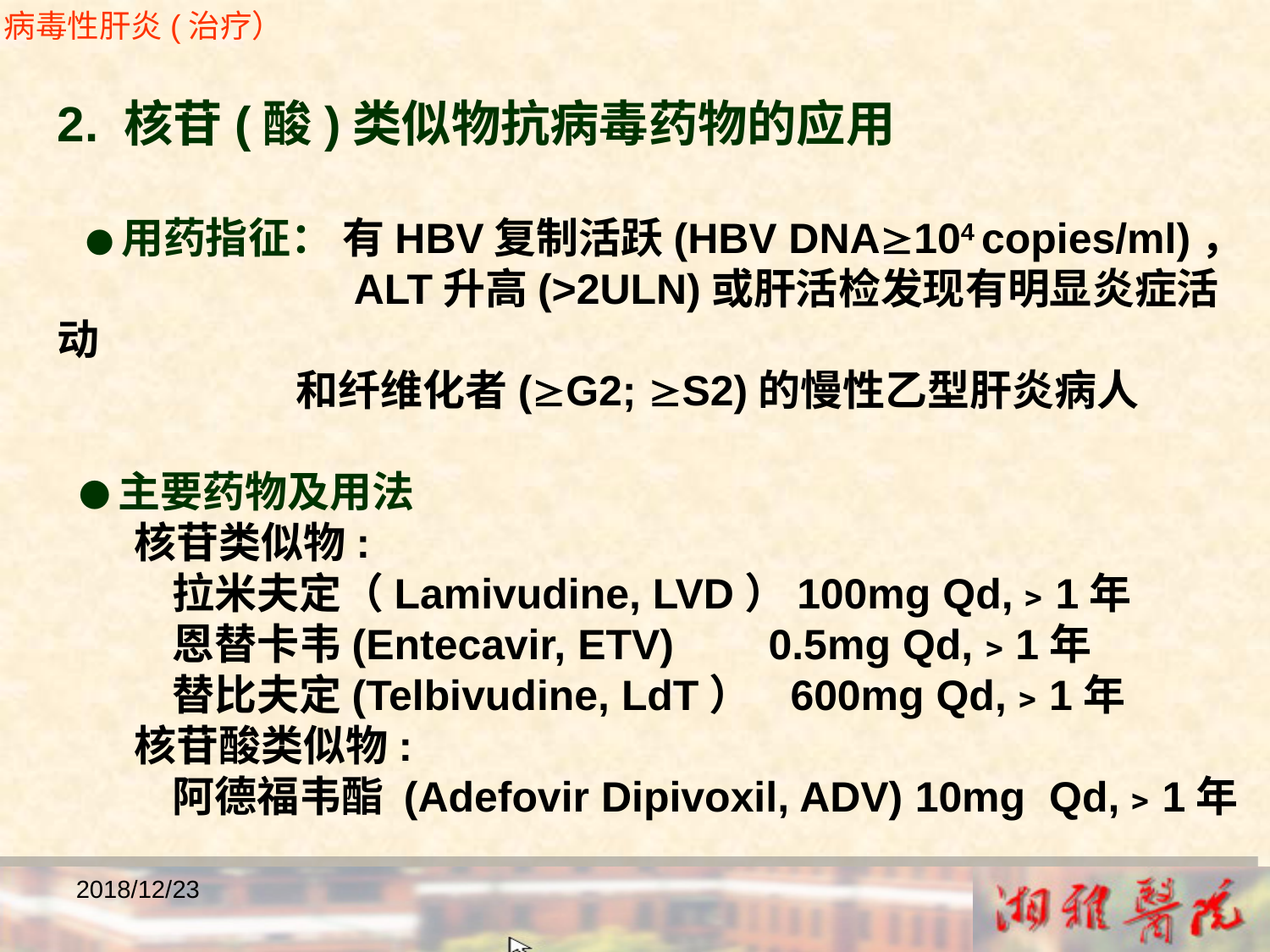

病毒性肝炎(治疗）
2. 核苷(酸)类似物抗病毒药物的应用

    ●用药指征： 有HBV复制活跃(HBV DNA≥104 copies/ml)，
                         ALT升高(>2ULN)或肝活检发现有明显炎症活动
                        和纤维化者(≥G2; ≥S2)的慢性乙型肝炎病人

   ●主要药物及用法
       核苷类似物:
           拉米夫定（Lamivudine, LVD）100mg Qd,﹥1年
           恩替卡韦(Entecavir, ETV)        0.5mg Qd,﹥1年
           替比夫定(Telbivudine, LdT）   600mg Qd,﹥1年
       核苷酸类似物:
           阿德福韦酯 (Adefovir Dipivoxil, ADV) 10mg  Qd,﹥1年

2018/12/23